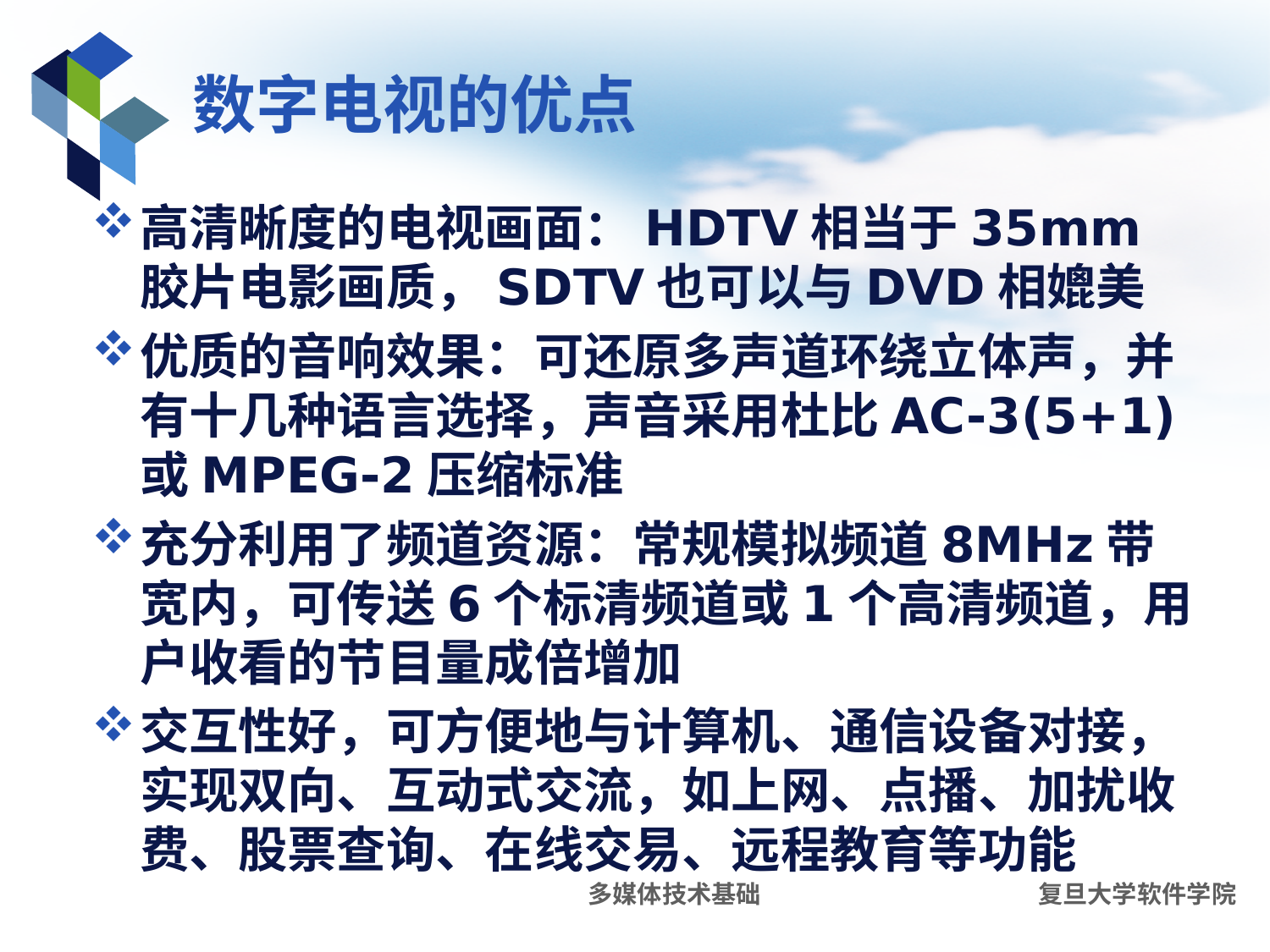

# 数字电视的优点
高清晰度的电视画面：HDTV相当于35mm胶片电影画质，SDTV也可以与DVD相媲美
优质的音响效果：可还原多声道环绕立体声，并有十几种语言选择，声音采用杜比AC-3(5+1)或MPEG-2压缩标准
充分利用了频道资源：常规模拟频道8MHz带宽内，可传送6个标清频道或1个高清频道，用户收看的节目量成倍增加
交互性好，可方便地与计算机、通信设备对接，实现双向、互动式交流，如上网、点播、加扰收费、股票查询、在线交易、远程教育等功能
多媒体技术基础